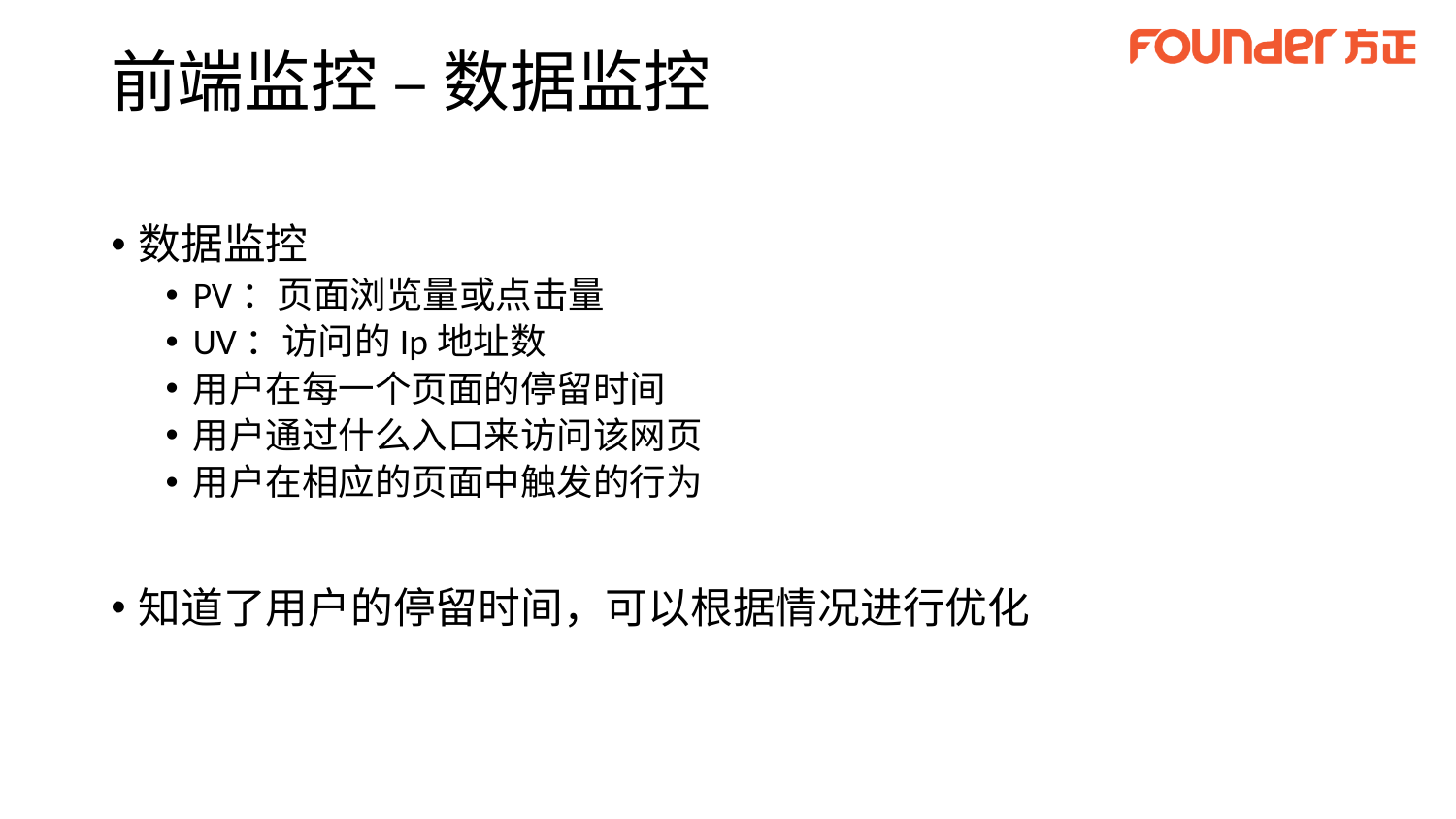

# 前端监控 – 数据监控
数据监控
PV：页面浏览量或点击量
UV：访问的Ip地址数
用户在每一个页面的停留时间
用户通过什么入口来访问该网页
用户在相应的页面中触发的行为

知道了用户的停留时间，可以根据情况进行优化